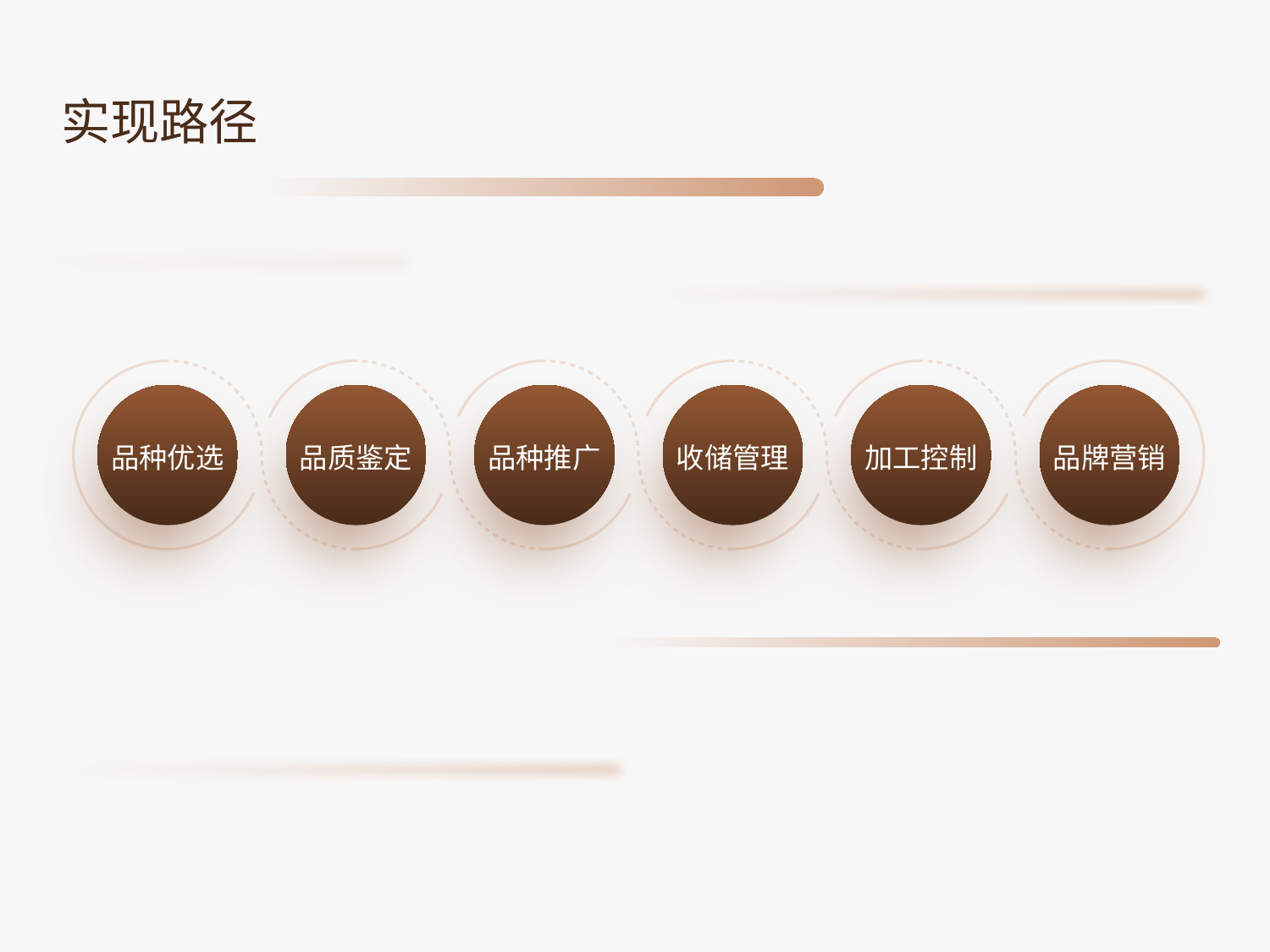

实现路径

品种优选
品质鉴定
品种推广
收储管理
加工控制
品牌营销